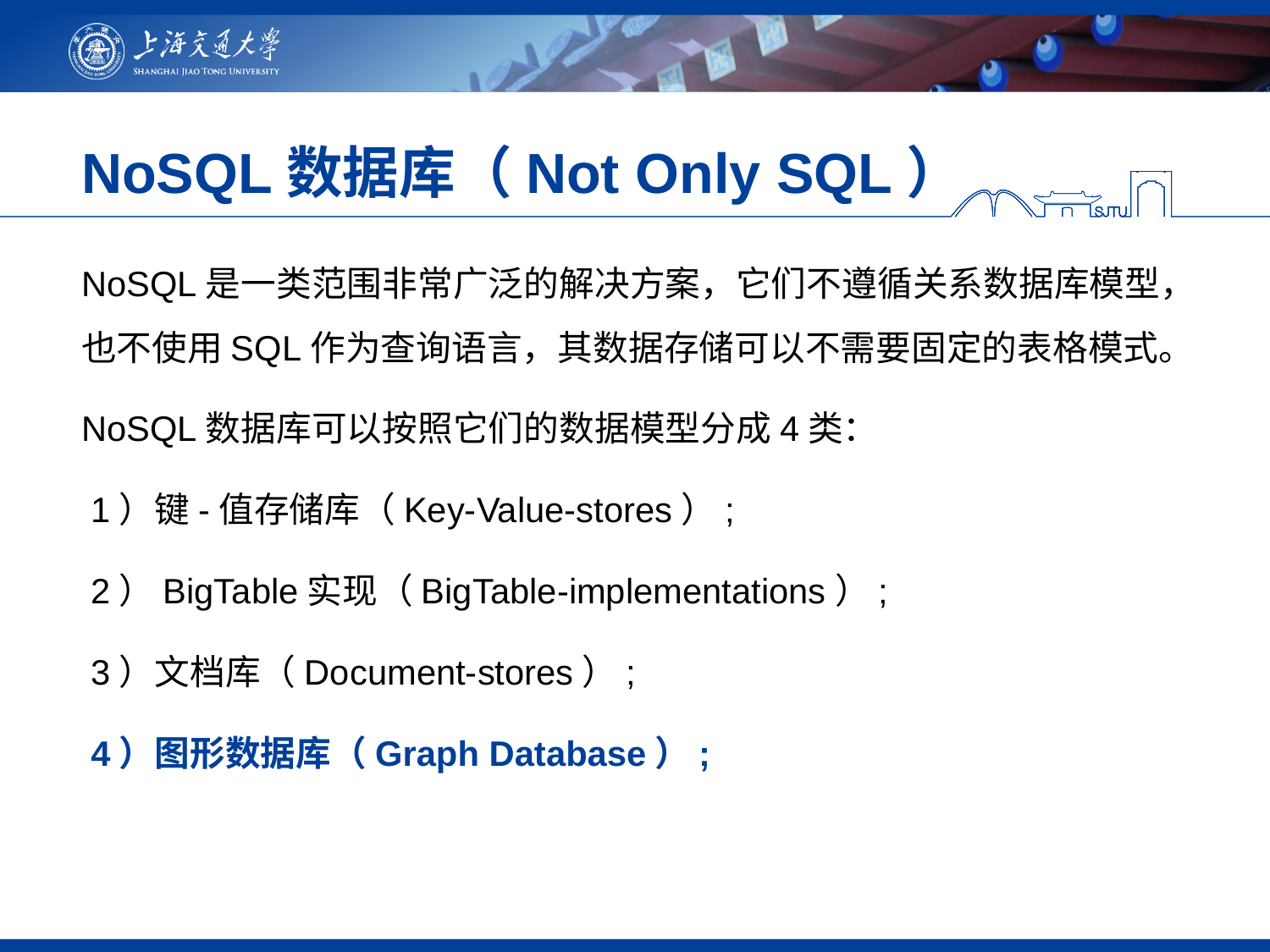

# NoSQL数据库（Not Only SQL）
NoSQL是一类范围非常广泛的解决方案，它们不遵循关系数据库模型，也不使用SQL作为查询语言，其数据存储可以不需要固定的表格模式。
NoSQL数据库可以按照它们的数据模型分成4类：
 1）键-值存储库（Key-Value-stores）;
 2）BigTable实现（BigTable-implementations）;
 3）文档库（Document-stores）;
 4）图形数据库（Graph Database）;